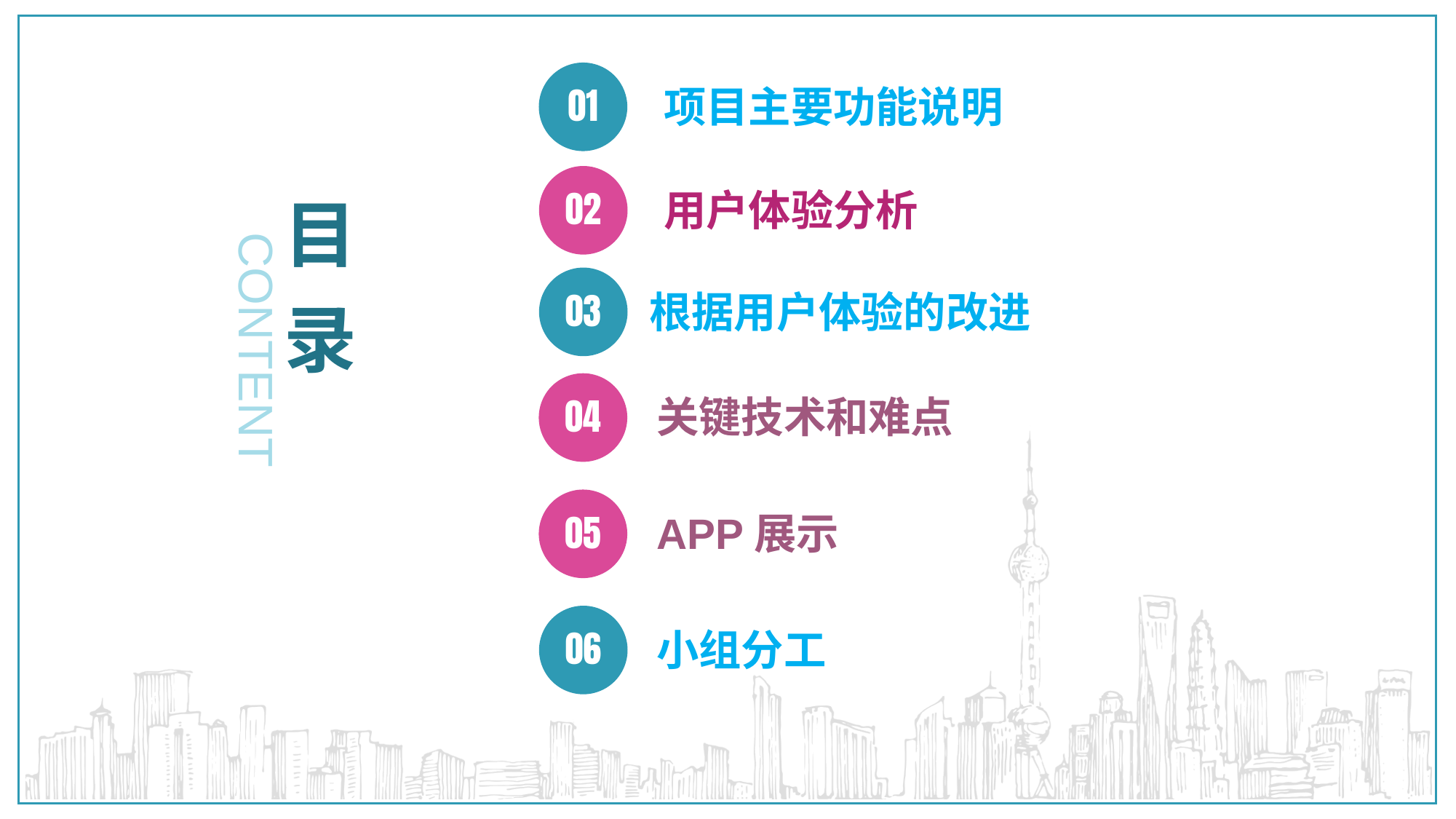

项目主要功能说明
01
目
录
02
用户体验分析
CONTENT
03
根据用户体验的改进
关键技术和难点
04
APP展示
05
06
小组分工